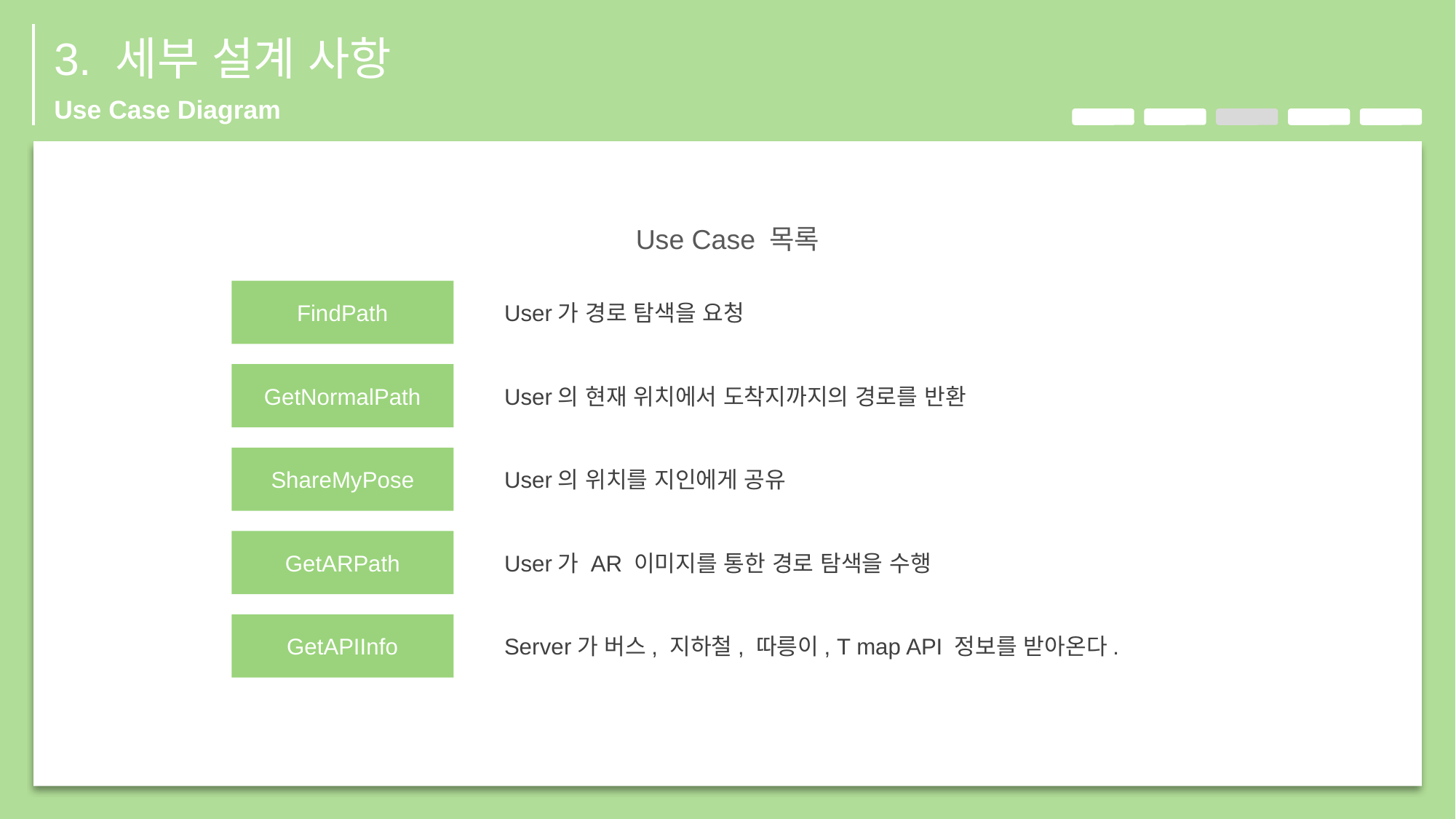

3. 세부 설계 사항
Use Case Diagram

Use Case 목록
FindPath
 GetNormalPath
ShareMyPose
 GetARPath
 GetAPIInfo
  User가 경로 탐색을 요청
  User의 현재 위치에서 도착지까지의 경로를 반환
  User의 위치를 지인에게 공유
  User가 AR 이미지를 통한 경로 탐색을 수행
  Server가 버스, 지하철, 따릉이, T map API 정보를 받아온다.